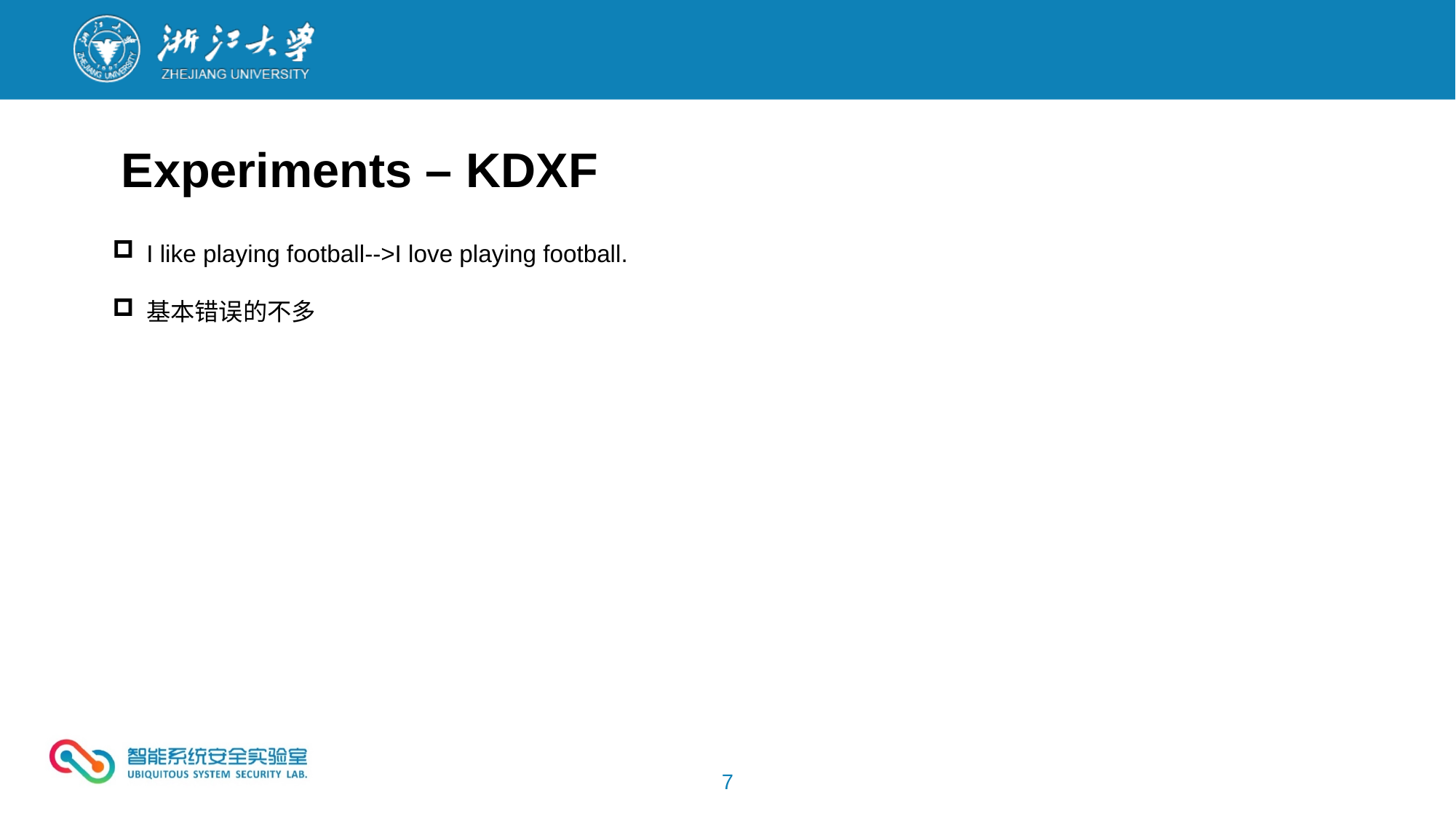

Experiments – KDXF
I like playing football-->I love playing football.
基本错误的不多